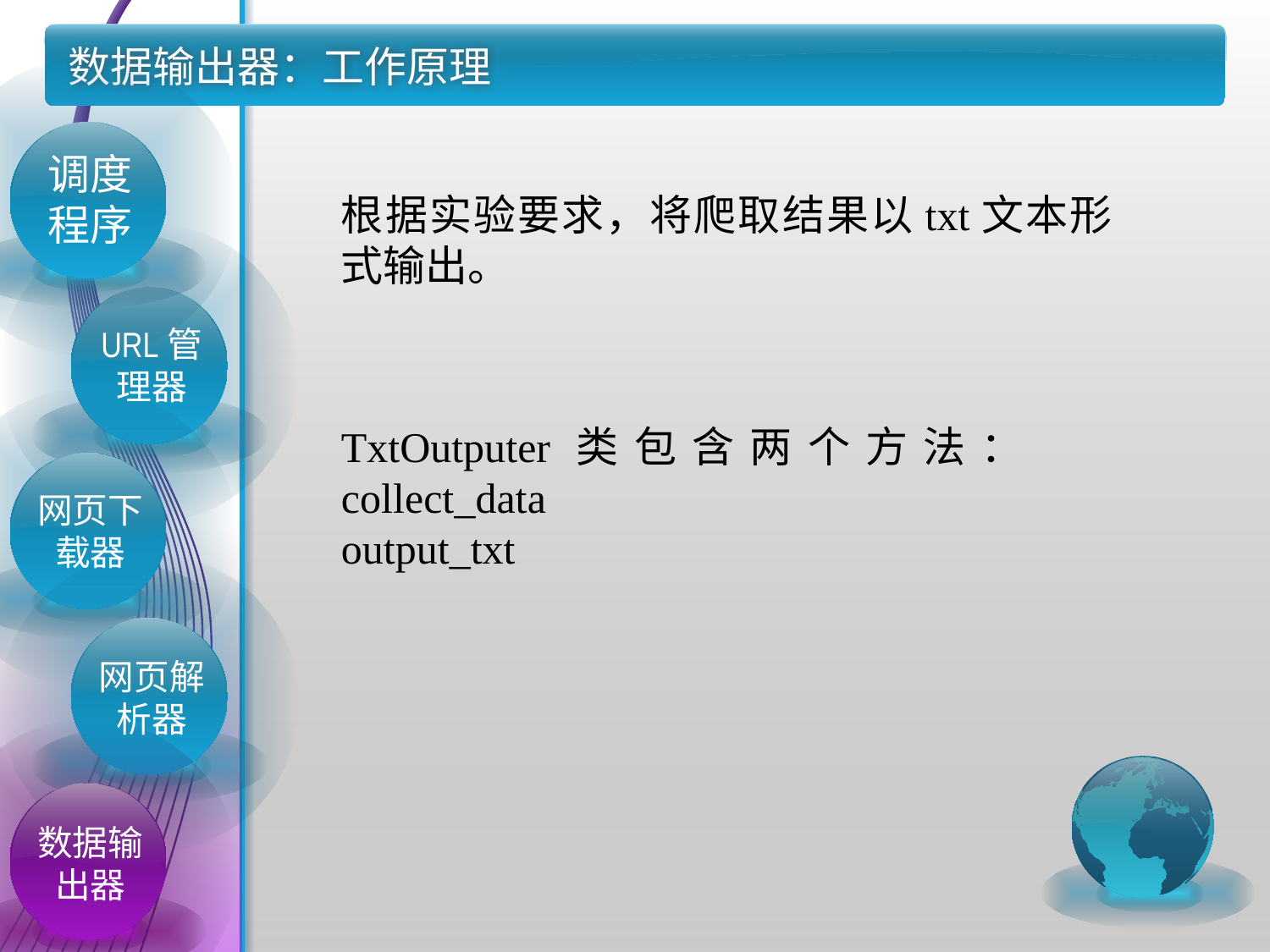

# 数据输出器：工作原理

调度程序
根据实验要求，将爬取结果以txt文本形式输出。

URL管理器

TxtOutputer类包含两个方法：collect_data
output_txt
网页下载器

网页解析器

数据输出器